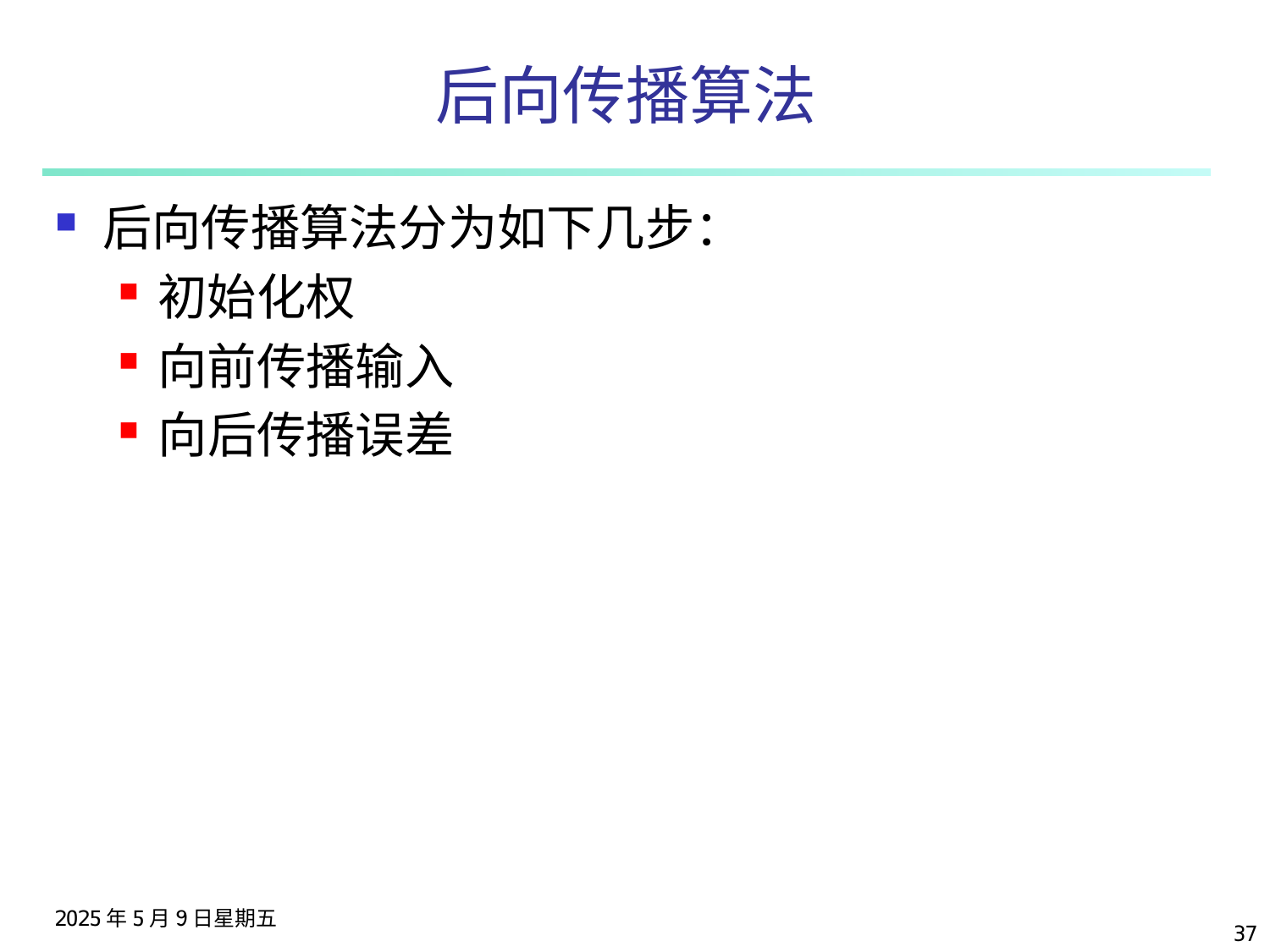

# 后向传播算法
后向传播算法分为如下几步：
初始化权
向前传播输入
向后传播误差
2025年5月9日星期五
37